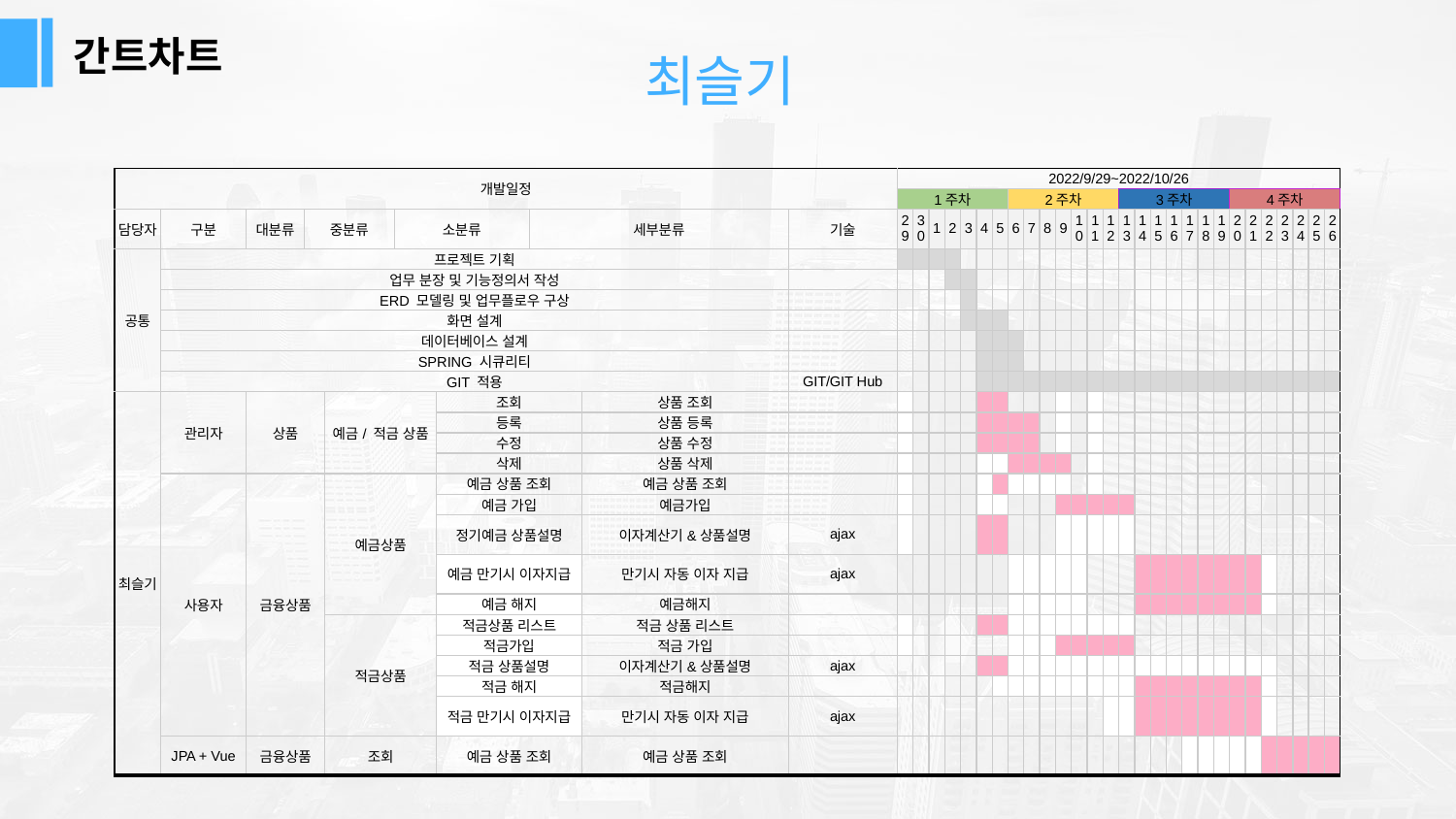

간트차트
최슬기
| 개발일정 |  |  |  |  |  |  |  |  |  | 2022/9/29~2022/10/26 |  |  |  |  |  |  |  |  |  |  |  |  |  |  |  |  |  |  |  |  |  |  |  |  |  |  |  |
| --- | --- | --- | --- | --- | --- | --- | --- | --- | --- | --- | --- | --- | --- | --- | --- | --- | --- | --- | --- | --- | --- | --- | --- | --- | --- | --- | --- | --- | --- | --- | --- | --- | --- | --- | --- | --- | --- |
|  |  |  |  |  |  |  |  |  |  | 1주차 |  |  |  |  |  |  | 2주차 |  |  |  |  |  |  | 3주차 |  |  |  |  |  |  | 4주차 |  |  |  |  |  |  |
| 담당자 | 구분 | 대분류 | 중분류 |  | 소분류 |  | 세부분류 |  | 기술 | 29 | 30 | 1 | 2 | 3 | 4 | 5 | 6 | 7 | 8 | 9 | 10 | 11 | 12 | 13 | 14 | 15 | 16 | 17 | 18 | 19 | 20 | 21 | 22 | 23 | 24 | 25 | 26 |
| 공통 | 프로젝트 기획 |  |  |  |  |  |  |  |  |  |  |  |  |  |  |  |  |  |  |  |  |  |  |  |  |  |  |  |  |  |  |  |  |  |  |  |  |
|  | 업무 분장 및 기능정의서 작성 |  |  |  |  |  |  |  |  |  |  |  |  |  |  |  |  |  |  |  |  |  |  |  |  |  |  |  |  |  |  |  |  |  |  |  |  |
|  | ERD 모델링 및 업무플로우 구상 |  |  |  |  |  |  |  |  |  |  |  |  |  |  |  |  |  |  |  |  |  |  |  |  |  |  |  |  |  |  |  |  |  |  |  |  |
|  | 화면 설계 |  |  |  |  |  |  |  |  |  |  |  |  |  |  |  |  |  |  |  |  |  |  |  |  |  |  |  |  |  |  |  |  |  |  |  |  |
|  | 데이터베이스 설계 |  |  |  |  |  |  |  |  |  |  |  |  |  |  |  |  |  |  |  |  |  |  |  |  |  |  |  |  |  |  |  |  |  |  |  |  |
|  | SPRING 시큐리티 |  |  |  |  |  |  |  |  |  |  |  |  |  |  |  |  |  |  |  |  |  |  |  |  |  |  |  |  |  |  |  |  |  |  |  |  |
|  | GIT 적용 |  |  |  |  |  |  |  | GIT/GIT Hub |  |  |  |  |  |  |  |  |  |  |  |  |  |  |  |  |  |  |  |  |  |  |  |  |  |  |  |  |
| 최슬기 | 관리자 | 상품 | 예금/ 적금 상품 | 예금/ 적금 상품 | 조회 | 조회 | 상품 조회 | 상품 조회 |  |  |  |  |  |  |  |  |  |  |  |  |  |  |  |  |  |  |  |  |  |  |  |  |  |  |  |  |  |
|  |  |  |  |  | 등록 | 등록 | 상품 등록 | 상품 등록 |  |  |  |  |  |  |  |  |  |  |  |  |  |  |  |  |  |  |  |  |  |  |  |  |  |  |  |  |  |
|  |  |  |  |  | 수정 | 수정 | 상품 수정 | 상품 수정 |  |  |  |  |  |  |  |  |  |  |  |  |  |  |  |  |  |  |  |  |  |  |  |  |  |  |  |  |  |
|  |  |  |  |  | 삭제 | 삭제 | 상품 삭제 | 상품 삭제 |  |  |  |  |  |  |  |  |  |  |  |  |  |  |  |  |  |  |  |  |  |  |  |  |  |  |  |  |  |
|  | 사용자 | 금융상품 | 예금상품 | 예금상품 | 예금 상품 조회 | 예금 상품 조회 | 예금 상품 조회 | 예금 상품 조회 |  |  |  |  |  |  |  |  |  |  |  |  |  |  |  |  |  |  |  |  |  |  |  |  |  |  |  |  |  |
|  |  |  |  |  | 예금 가입 | 예금 가입 | 예금가입 | 예금가입 |  |  |  |  |  |  |  |  |  |  |  |  |  |  |  |  |  |  |  |  |  |  |  |  |  |  |  |  |  |
|  |  |  |  |  | 정기예금 상품설명 | 정기예금 상품설명 | 이자계산기&상품설명 | 이자계산기&상품설명 | ajax |  |  |  |  |  |  |  |  |  |  |  |  |  |  |  |  |  |  |  |  |  |  |  |  |  |  |  |  |
|  |  |  |  |  | 예금 만기시 이자지급 | 예금 만기시 이자지급 | 만기시 자동 이자 지급 | 만기시 자동 이자 지급 | ajax |  |  |  |  |  |  |  |  |  |  |  |  |  |  |  |  |  |  |  |  |  |  |  |  |  |  |  |  |
|  |  |  |  |  | 예금 해지 | 예금 해지 | 예금해지 | 예금해지 |  |  |  |  |  |  |  |  |  |  |  |  |  |  |  |  |  |  |  |  |  |  |  |  |  |  |  |  |  |
|  |  |  | 적금상품 | 적금상품 | 적금상품 리스트 | 적금상품 리스트 | 적금 상품 리스트 | 적금 상품 리스트 |  |  |  |  |  |  |  |  |  |  |  |  |  |  |  |  |  |  |  |  |  |  |  |  |  |  |  |  |  |
|  |  |  |  |  | 적금가입 | 적금가입 | 적금 가입 | 적금 가입 |  |  |  |  |  |  |  |  |  |  |  |  |  |  |  |  |  |  |  |  |  |  |  |  |  |  |  |  |  |
|  |  |  |  |  | 적금 상품설명 | 적금 상품설명 | 이자계산기&상품설명 | 이자계산기&상품설명 | ajax |  |  |  |  |  |  |  |  |  |  |  |  |  |  |  |  |  |  |  |  |  |  |  |  |  |  |  |  |
|  |  |  |  |  | 적금 해지 | 적금 해지 | 적금해지 | 적금해지 |  |  |  |  |  |  |  |  |  |  |  |  |  |  |  |  |  |  |  |  |  |  |  |  |  |  |  |  |  |
|  |  |  |  |  | 적금 만기시 이자지급 | 적금 만기시 이자지급 | 만기시 자동 이자 지급 | 만기시 자동 이자 지급 | ajax |  |  |  |  |  |  |  |  |  |  |  |  |  |  |  |  |  |  |  |  |  |  |  |  |  |  |  |  |
|  | JPA + Vue | 금융상품 | 조회 | 조회 | 예금 상품 조회 | 예금 상품 조회 | 예금 상품 조회 | 예금 상품 조회 |  |  |  |  |  |  |  |  |  |  |  |  |  |  |  |  |  |  |  |  |  |  |  |  |  |  |  |  |  |